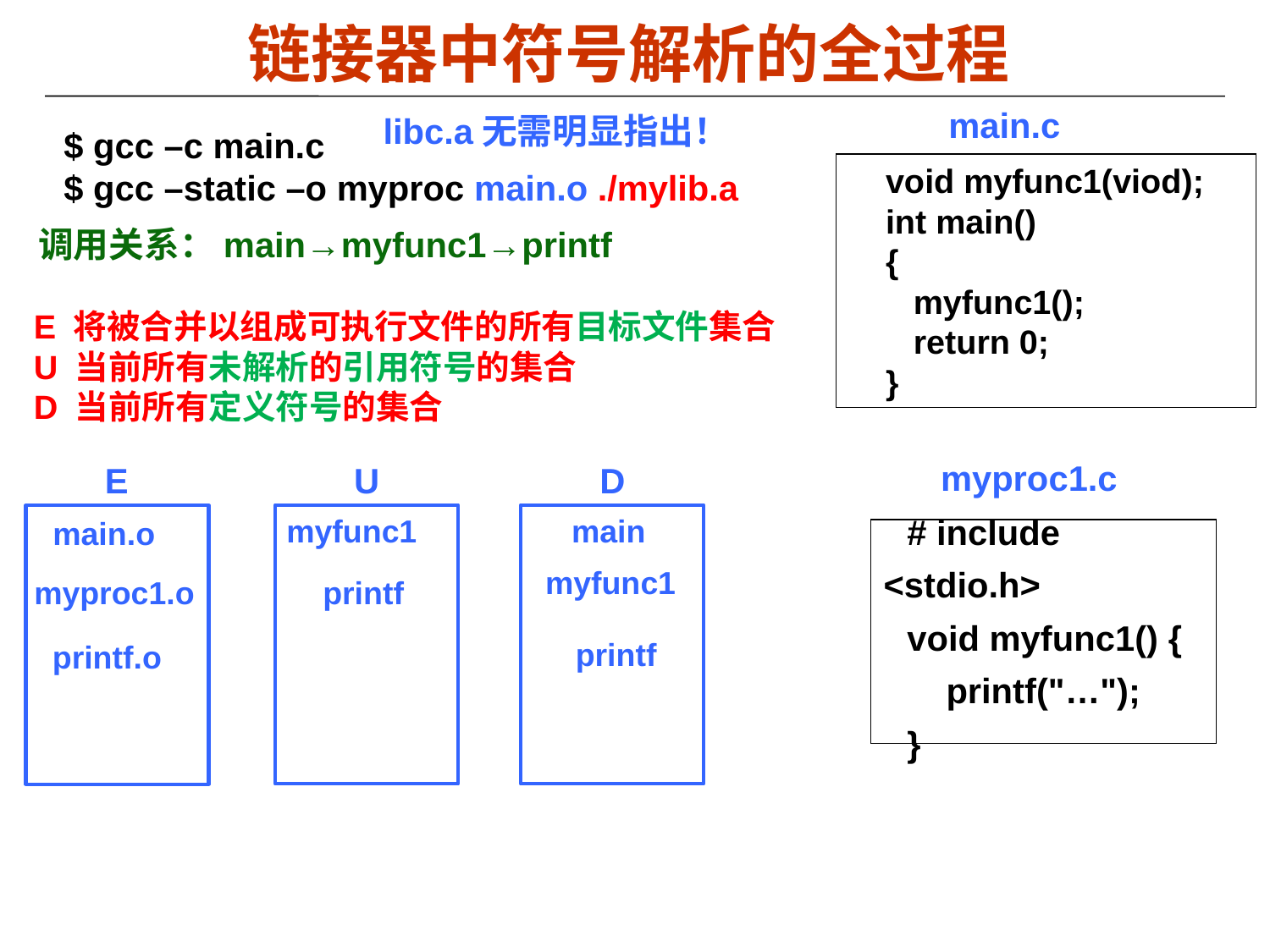

# 链接器中符号解析的全过程
main.c
libc.a无需明显指出！
$ gcc –c main.c
$ gcc –static –o myproc main.o ./mylib.a
void myfunc1(viod);
int main()
{
   myfunc1();
   return 0;
}
调用关系：main→myfunc1→printf
E 将被合并以组成可执行文件的所有目标文件集合
U 当前所有未解析的引用符号的集合
D 当前所有定义符号的集合
myproc1.c
U
D
E

myfunc1
main
main.o
# include <stdio.h>
void myfunc1() {
    printf("…");
}
myfunc1
myproc1.o
printf
printf
printf.o